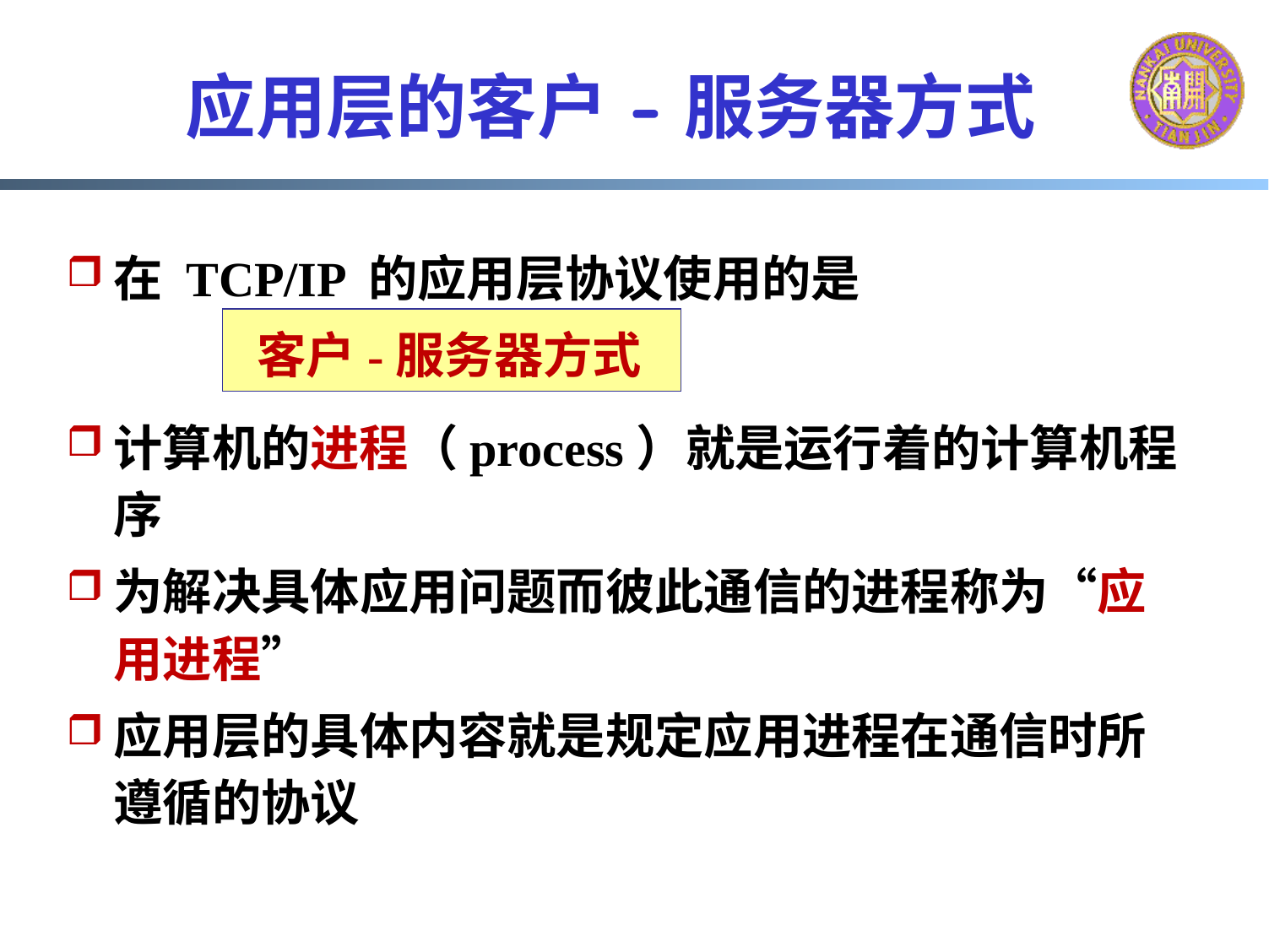

# 应用层的客户-服务器方式
在 TCP/IP 的应用层协议使用的是
                客户-服务器方式
计算机的进程（process）就是运行着的计算机程序
为解决具体应用问题而彼此通信的进程称为“应用进程”
应用层的具体内容就是规定应用进程在通信时所遵循的协议